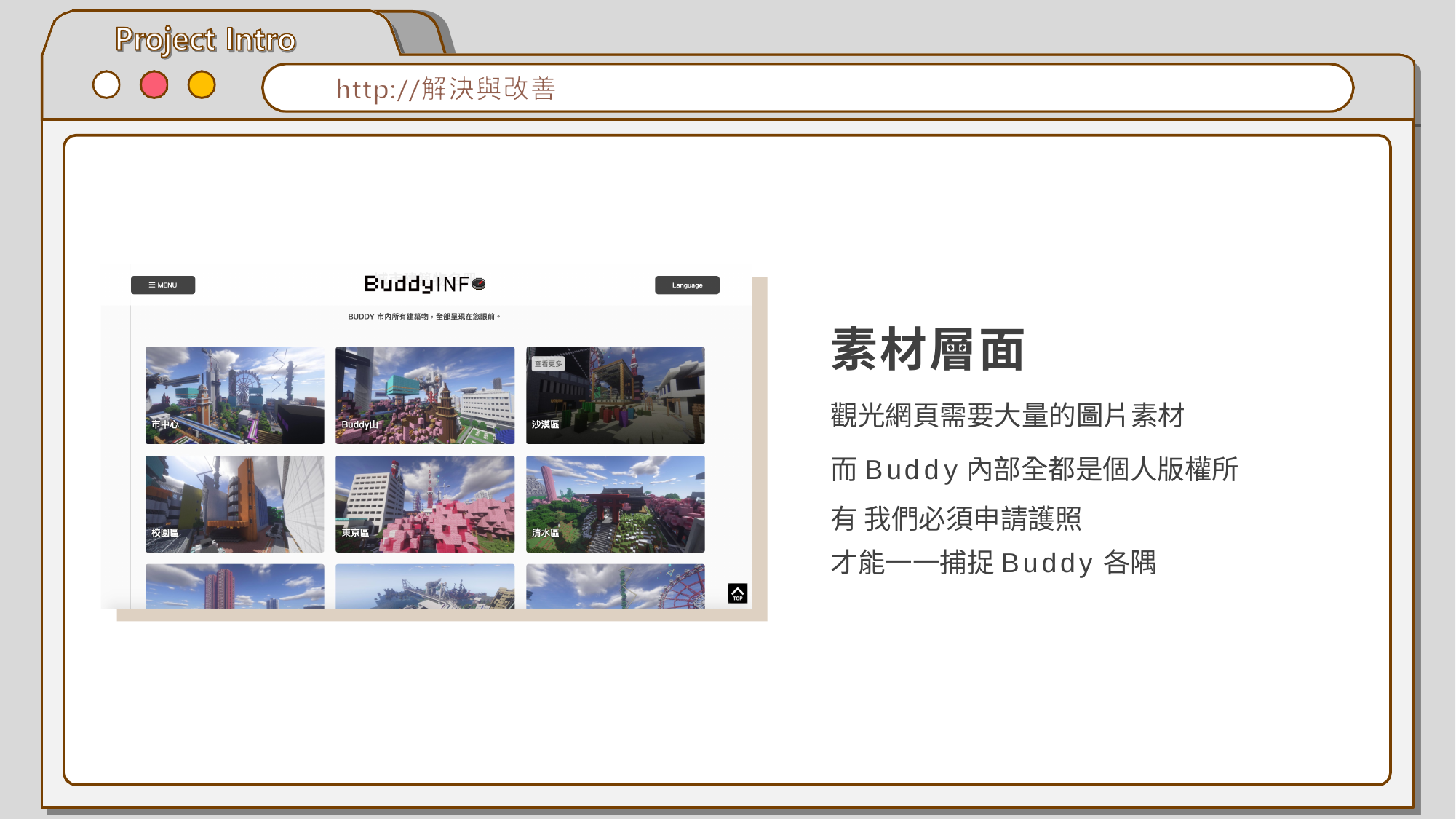

# 素材層面
觀光網頁需要大量的圖片素材
而Buddy內部全都是個人版權所有 我們必須申請護照
才能一一捕捉Buddy各隅